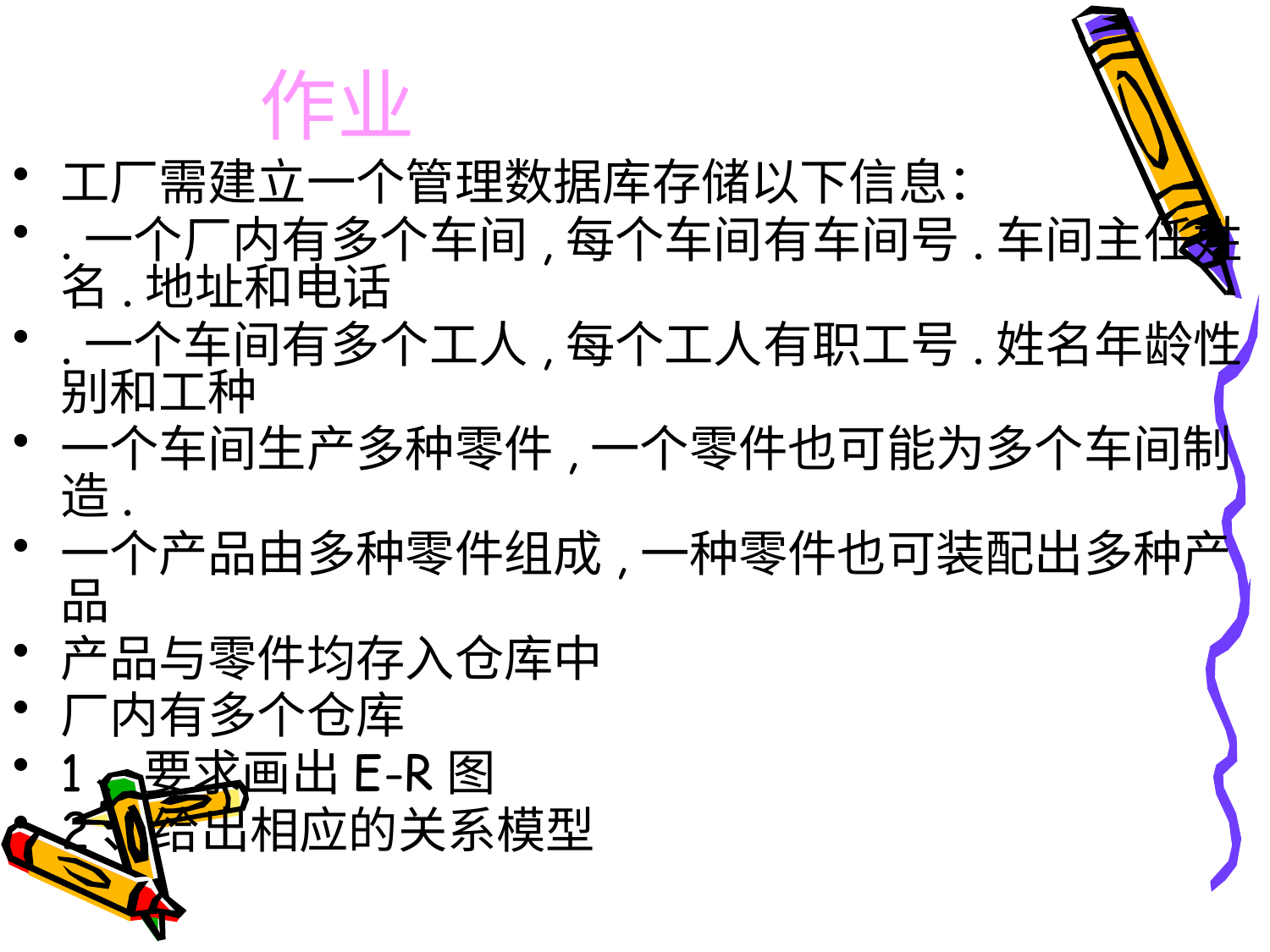

# 作业
工厂需建立一个管理数据库存储以下信息：
.一个厂内有多个车间,每个车间有车间号.车间主任姓名.地址和电话
.一个车间有多个工人,每个工人有职工号.姓名年龄性别和工种
一个车间生产多种零件,一个零件也可能为多个车间制造.
一个产品由多种零件组成,一种零件也可装配出多种产品
产品与零件均存入仓库中
厂内有多个仓库
1、要求画出E-R图
2、给出相应的关系模型